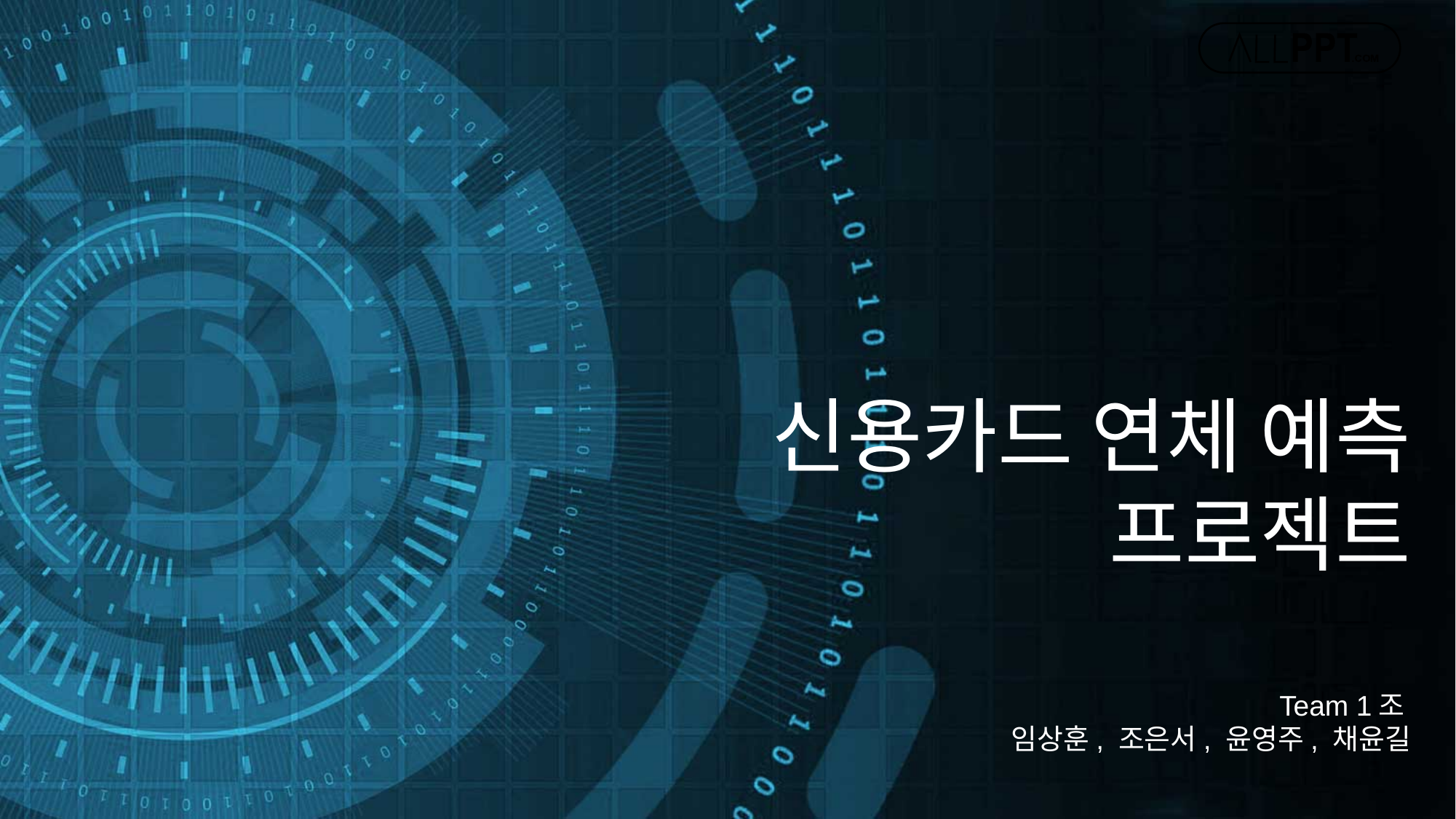

신용카드 연체 예측 프로젝트
Team 1조
임상훈, 조은서, 윤영주, 채윤길